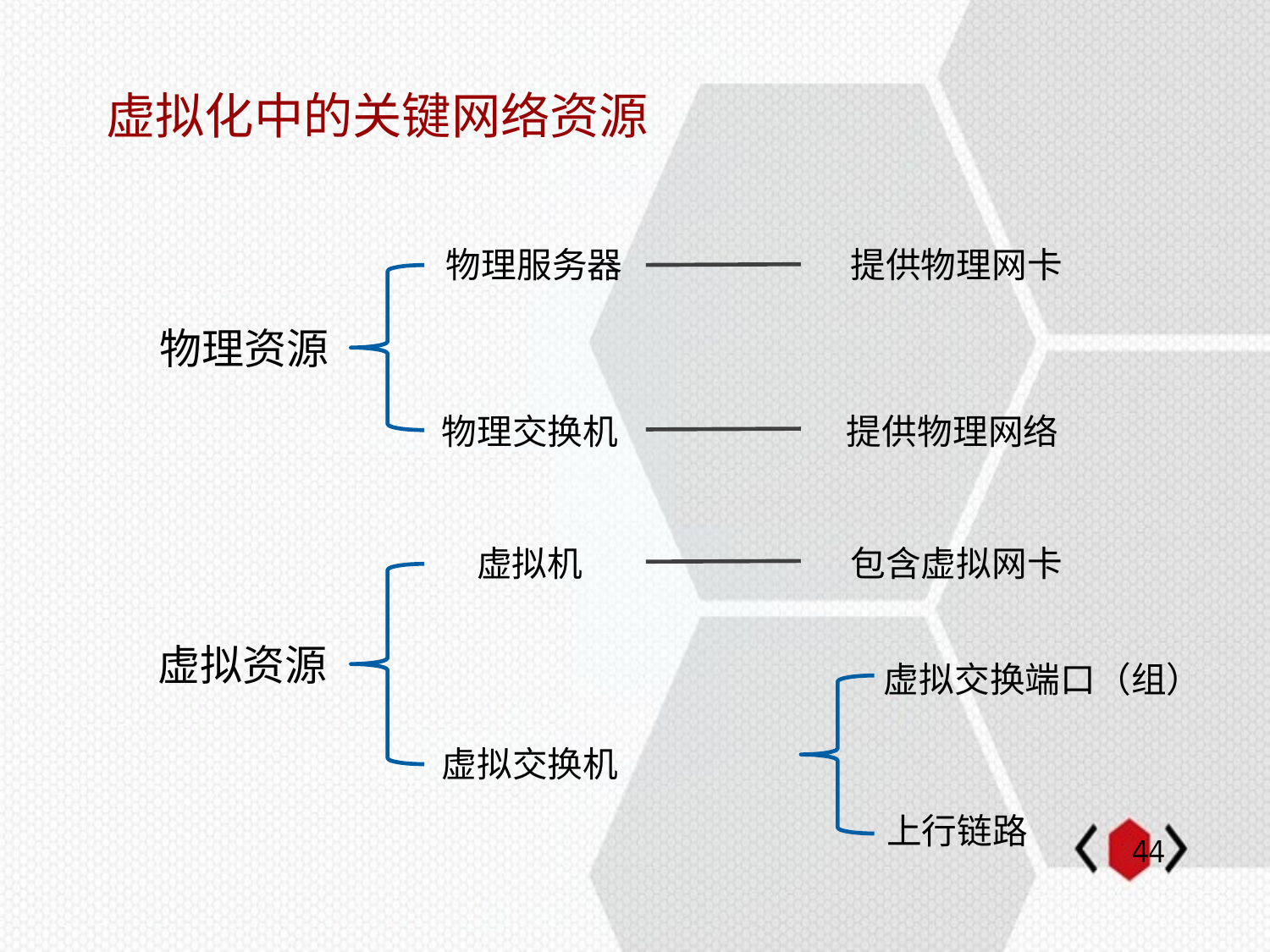

# 虚拟化中的关键网络资源
物理服务器
提供物理网卡

物理资源
提供物理网络
物理交换机
虚拟机
包含虚拟网卡

虚拟资源
虚拟交换端口（组）

虚拟交换机
上行链路
44